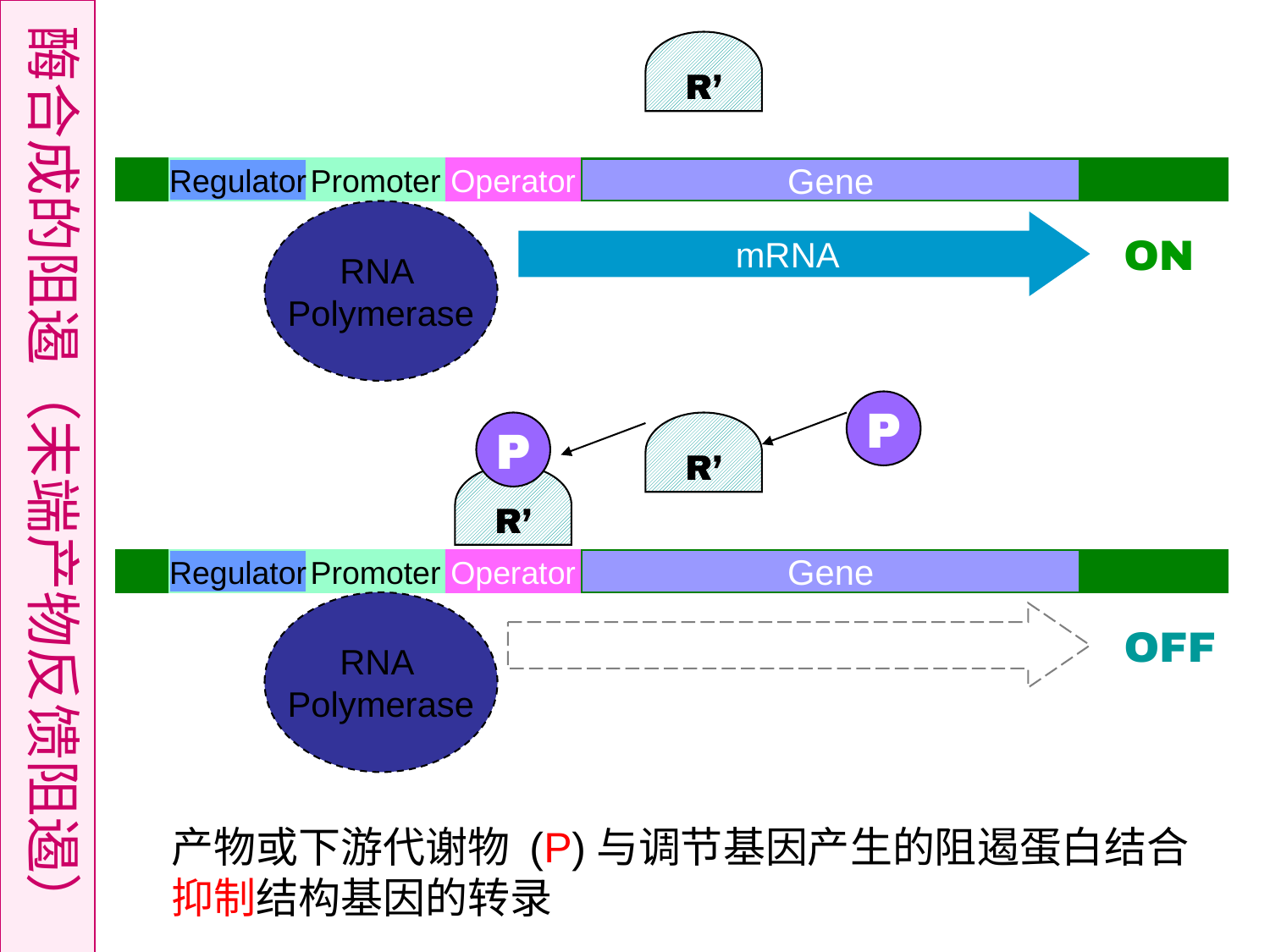

酶合成的阻遏（末端产物反馈阻遏）
R’

Regulator
Promoter
Operator
Gene
RNA
Polymerase
mRNA
ON
P
R’
P
R’

Regulator
Promoter
Operator
Gene
RNA
Polymerase

OFF
产物或下游代谢物 (P)与调节基因产生的阻遏蛋白结合 抑制结构基因的转录